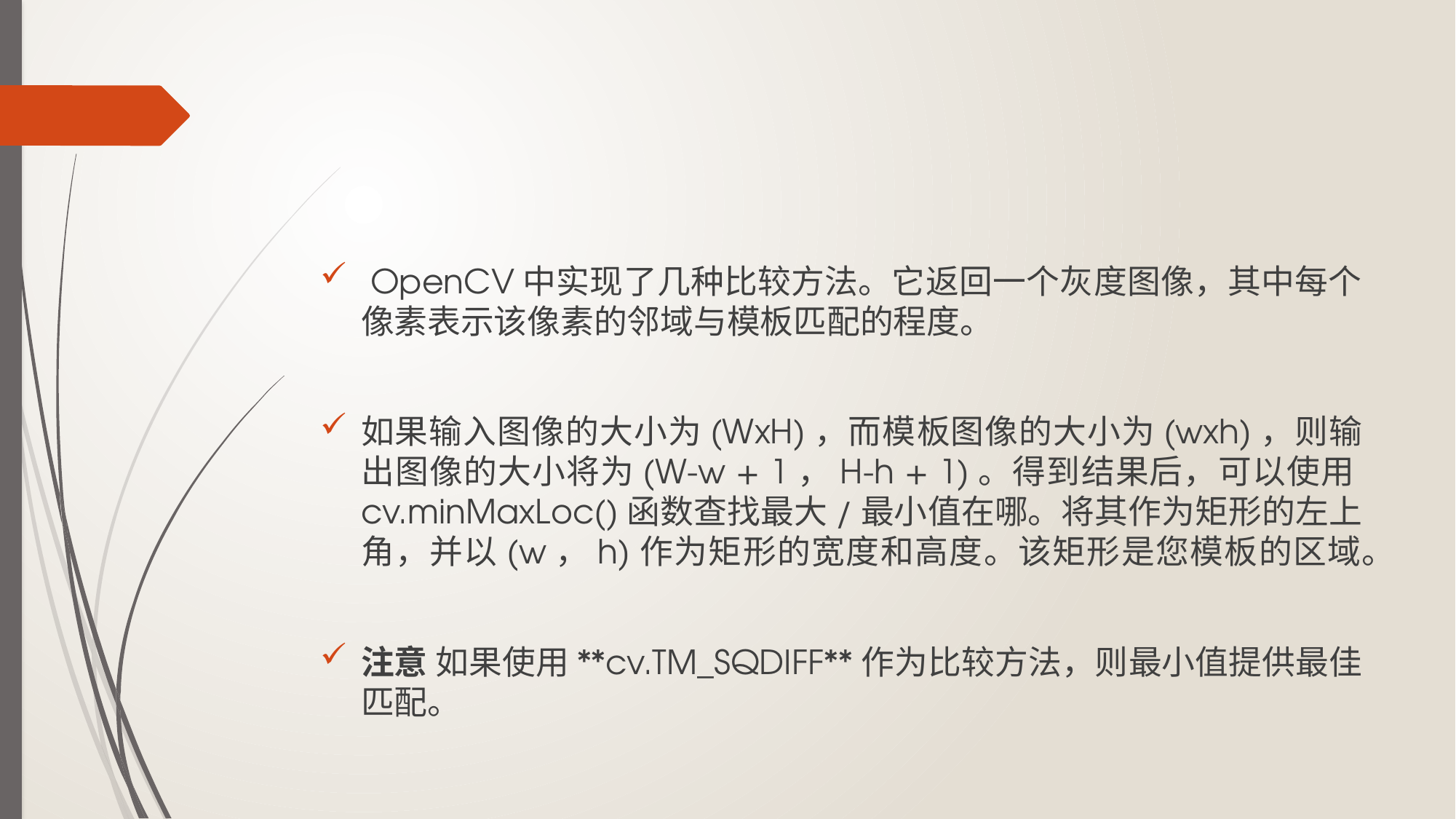

#
 OpenCV中实现了几种比较方法。它返回一个灰度图像，其中每个像素表示该像素的邻域与模板匹配的程度。

如果输入图像的大小为(WxH)，而模板图像的大小为(wxh)，则输出图像的大小将为(W-w + 1，H-h + 1)。得到结果后，可以使用cv.minMaxLoc()函数查找最大/最小值在哪。将其作为矩形的左上角，并以(w，h)作为矩形的宽度和高度。该矩形是您模板的区域。

注意 如果使用**cv.TM_SQDIFF**作为比较方法，则最小值提供最佳匹配。